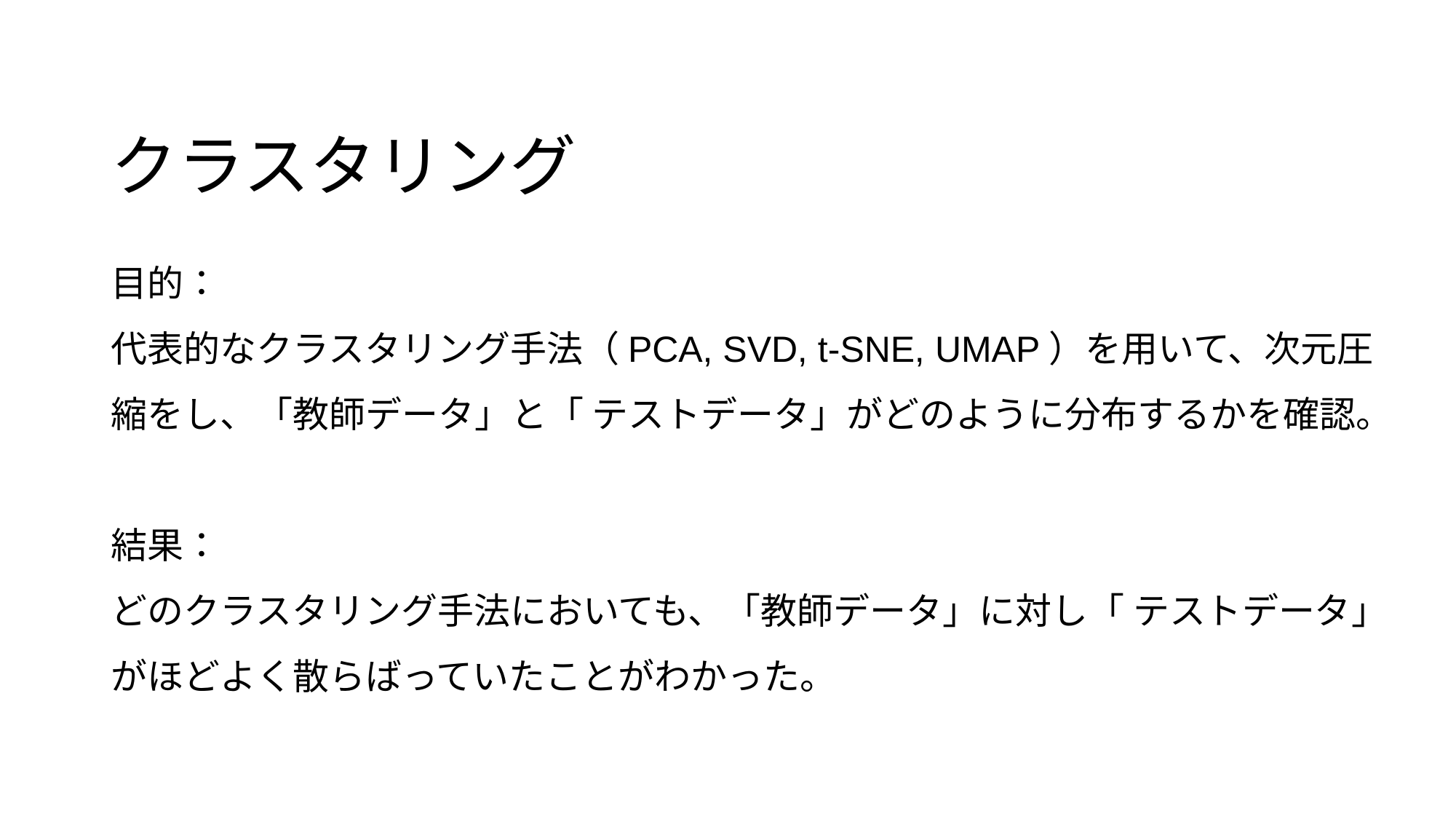

クラスタリング
目的：
代表的なクラスタリング手法（PCA, SVD, t-SNE, UMAP）を用いて、次元圧縮をし、「教師データ」と「 テストデータ」がどのように分布するかを確認。

結果：
どのクラスタリング手法においても、「教師データ」に対し「 テストデータ」がほどよく散らばっていたことがわかった。